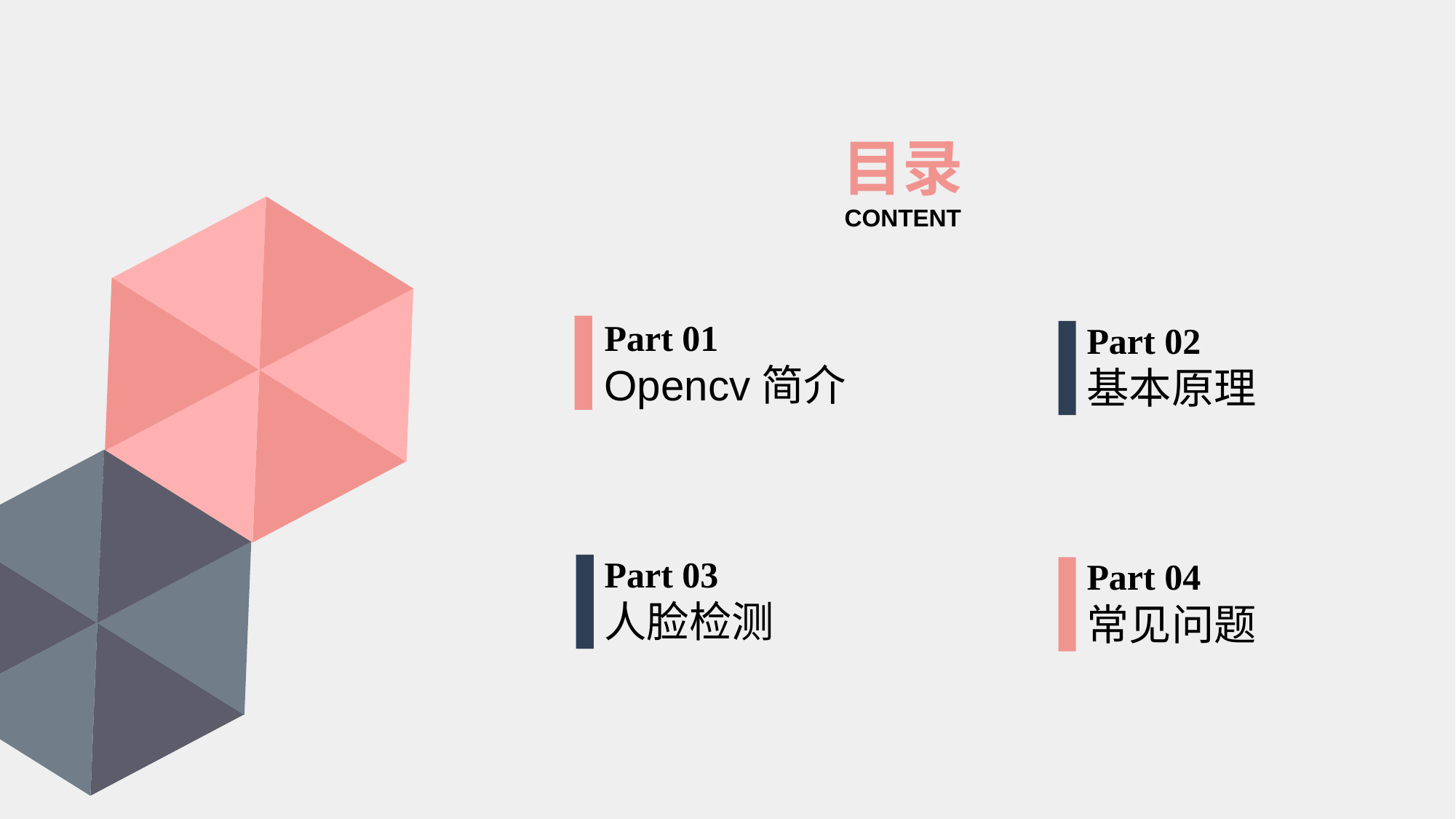

目录
CONTENT

Part 01
Opencv简介

Part 02
基本原理

Part 03
人脸检测

Part 04
常见问题